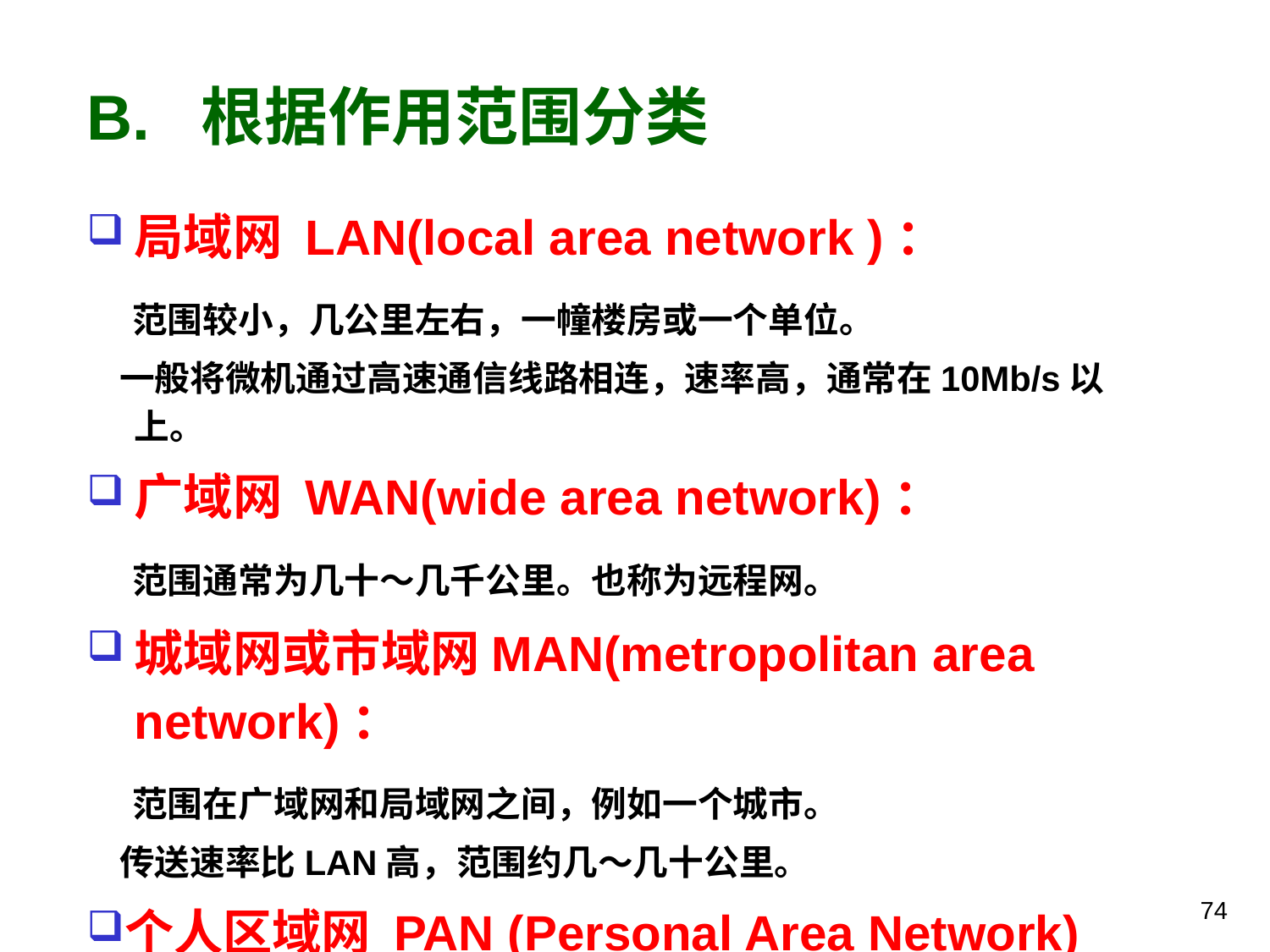

# B.  根据作用范围分类
局域网 LAN(local area network )：
   范围较小，几公里左右，一幢楼房或一个单位。
   一般将微机通过高速通信线路相连，速率高，通常在10Mb/s以上。
广域网 WAN(wide area network)：
   范围通常为几十～几千公里。也称为远程网。
城域网或市域网MAN(metropolitan area network)：
   范围在广域网和局域网之间，例如一个城市。
   传送速率比LAN高，范围约几～几十公里。
个人区域网 PAN (Personal Area Network)

74